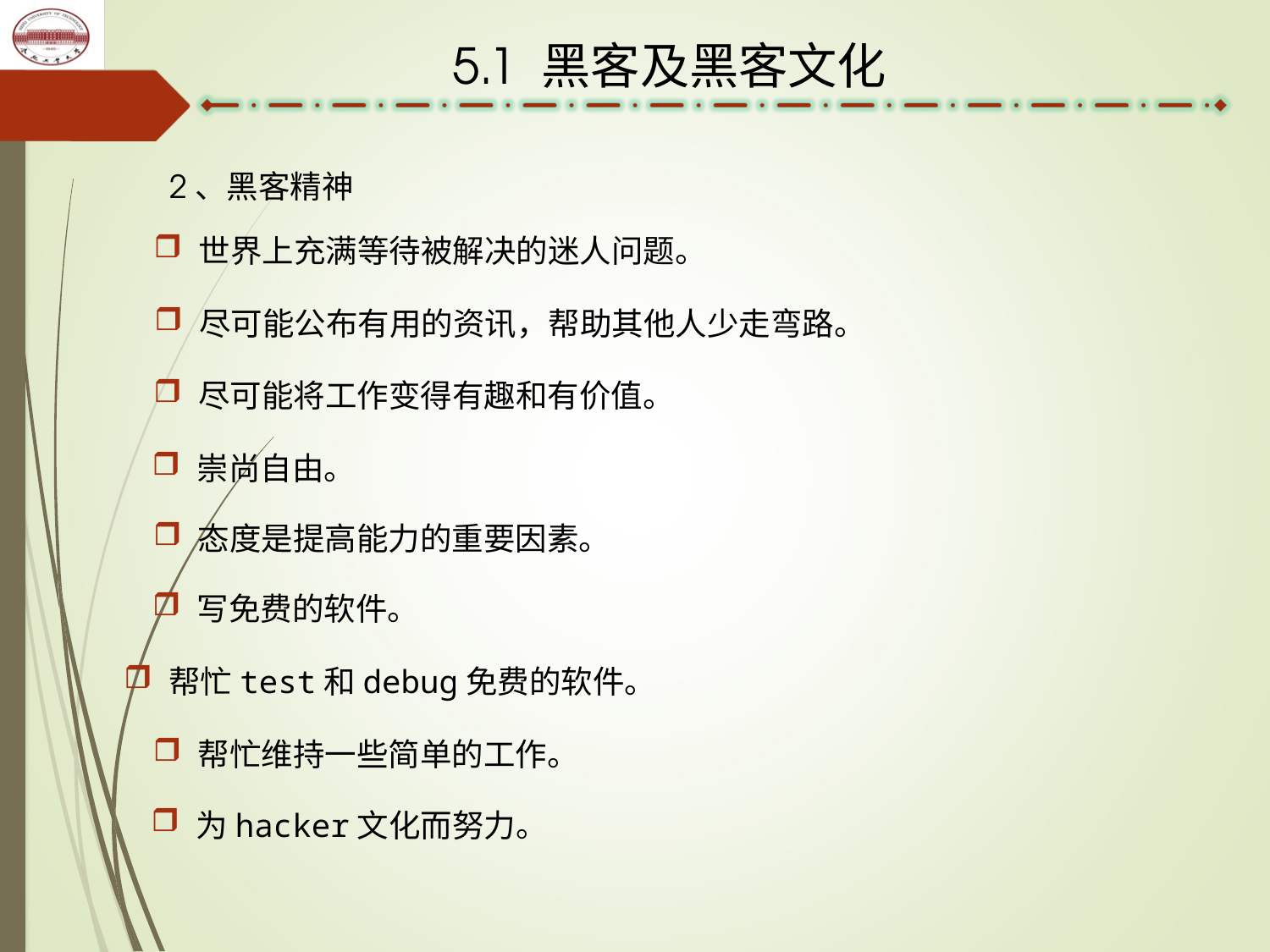

5.1 黑客及黑客文化
2、黑客精神
 世界上充满等待被解决的迷人问题。
 尽可能公布有用的资讯，帮助其他人少走弯路。
 尽可能将工作变得有趣和有价值。
 崇尚自由。
 态度是提高能力的重要因素。
 写免费的软件。
 帮忙test和debug免费的软件。
 帮忙维持一些简单的工作。
 为hacker文化而努力。